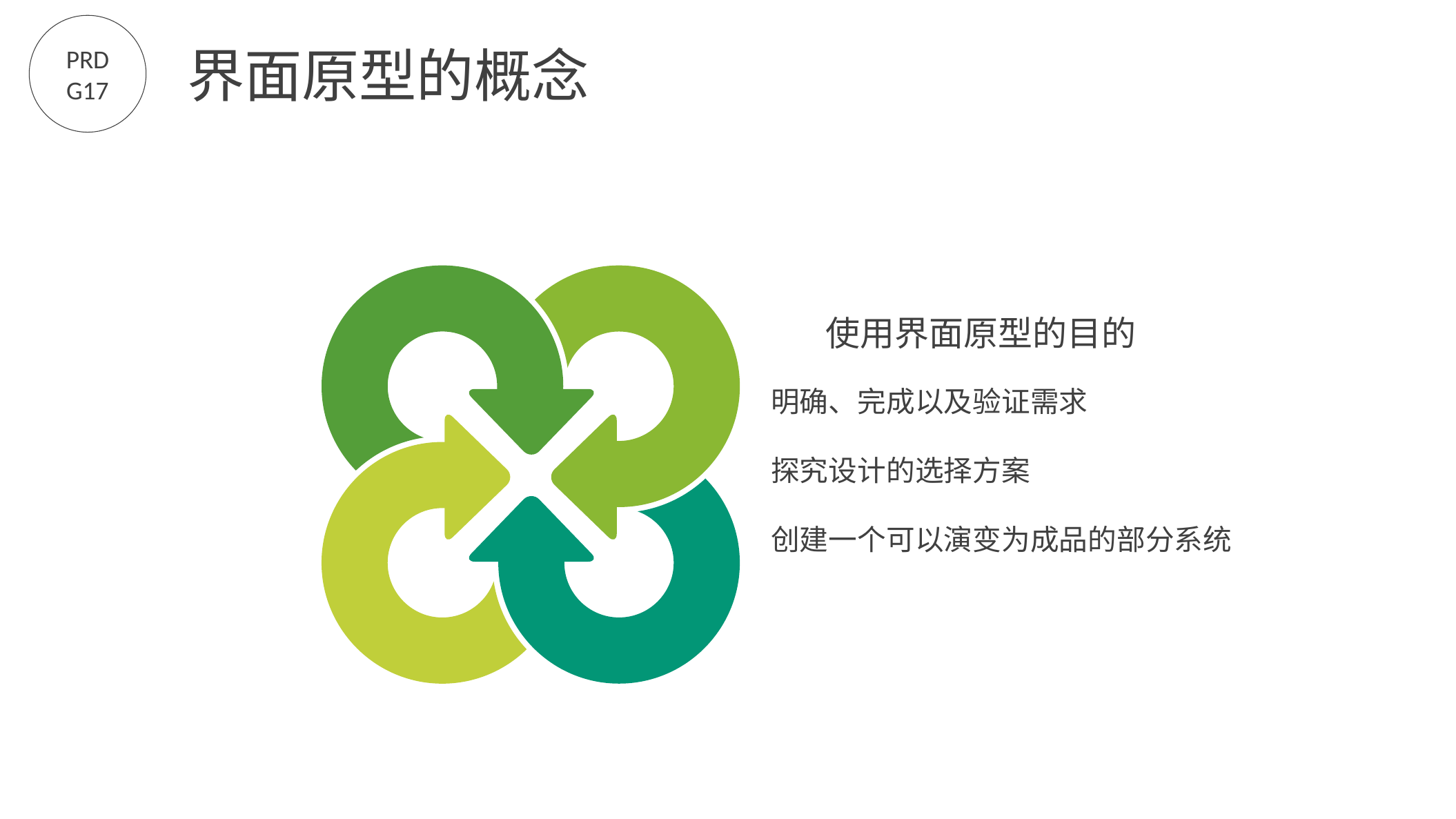

PRD
G17
界面原型的概念

使用界面原型的目的
明确、完成以及验证需求

探究设计的选择方案

创建一个可以演变为成品的部分系统